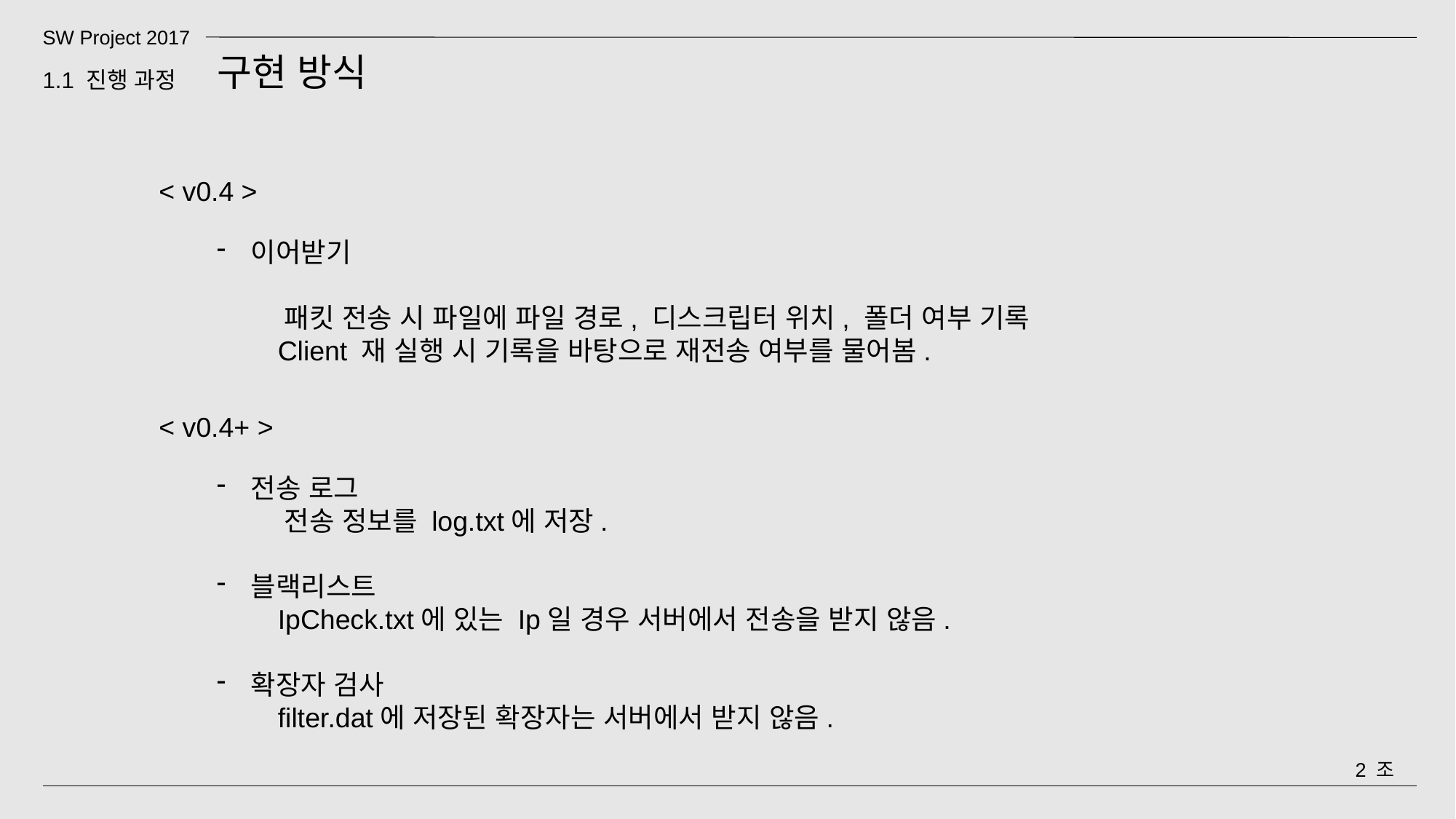

SW Project 2017
구현 방식
1.1 진행 과정
< v0.4 >
이어받기

        패킷 전송 시 파일에 파일 경로, 디스크립터 위치, 폴더 여부 기록
        Client 재 실행 시 기록을 바탕으로 재전송 여부를 물어봄.

< v0.4+ >
전송 로그
        전송 정보를 log.txt에 저장.

블랙리스트
        IpCheck.txt에 있는 Ip일 경우 서버에서 전송을 받지 않음.

확장자 검사
        filter.dat에 저장된 확장자는 서버에서 받지 않음.
2 조